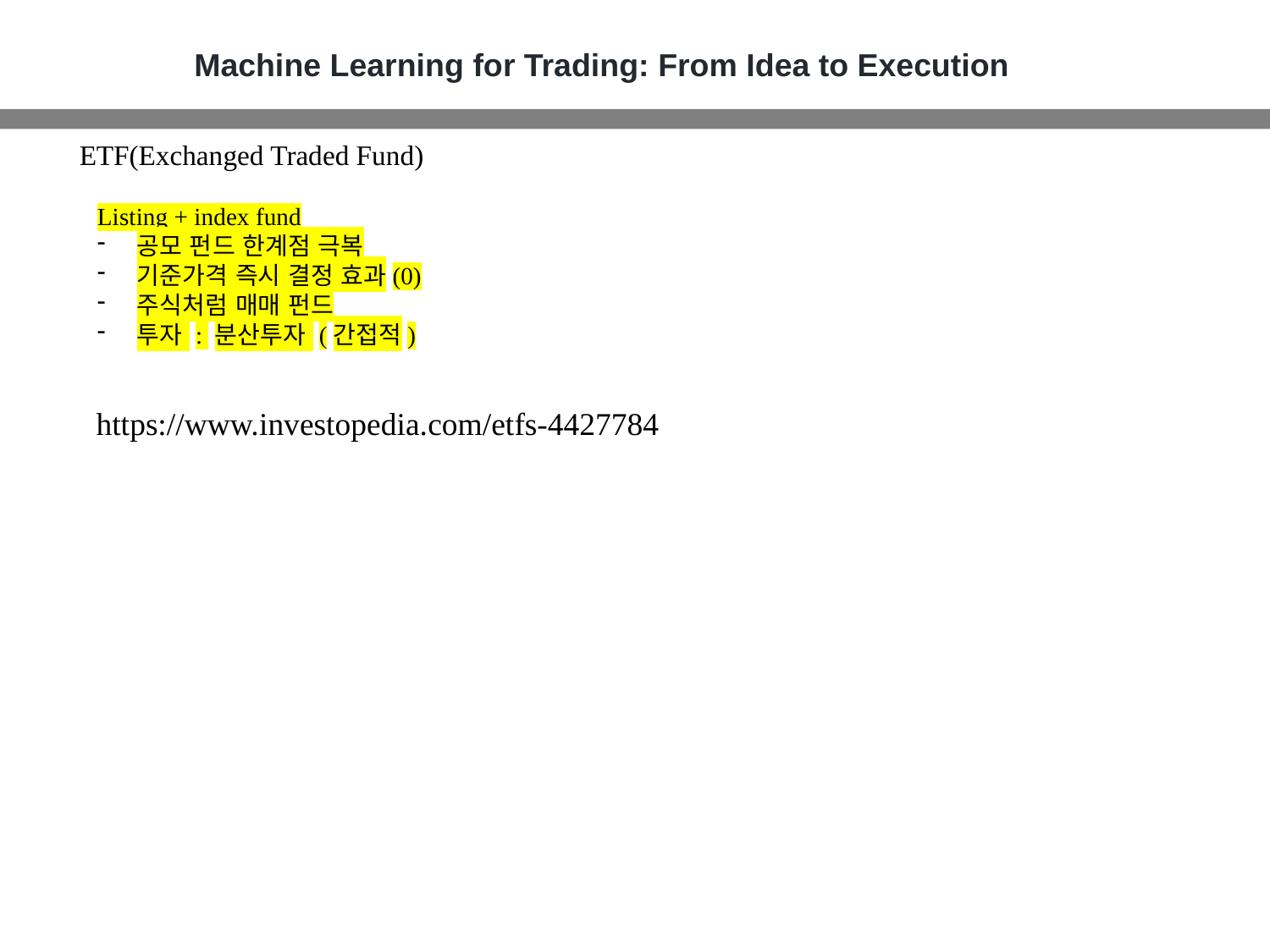

Machine Learning for Trading: From Idea to Execution

ETF(Exchanged Traded Fund)
Listing + index fund
공모 펀드 한계점 극복
기준가격 즉시 결정 효과(0)
주식처럼 매매 펀드
투자 : 분산투자 (간접적)
https://www.investopedia.com/etfs-4427784